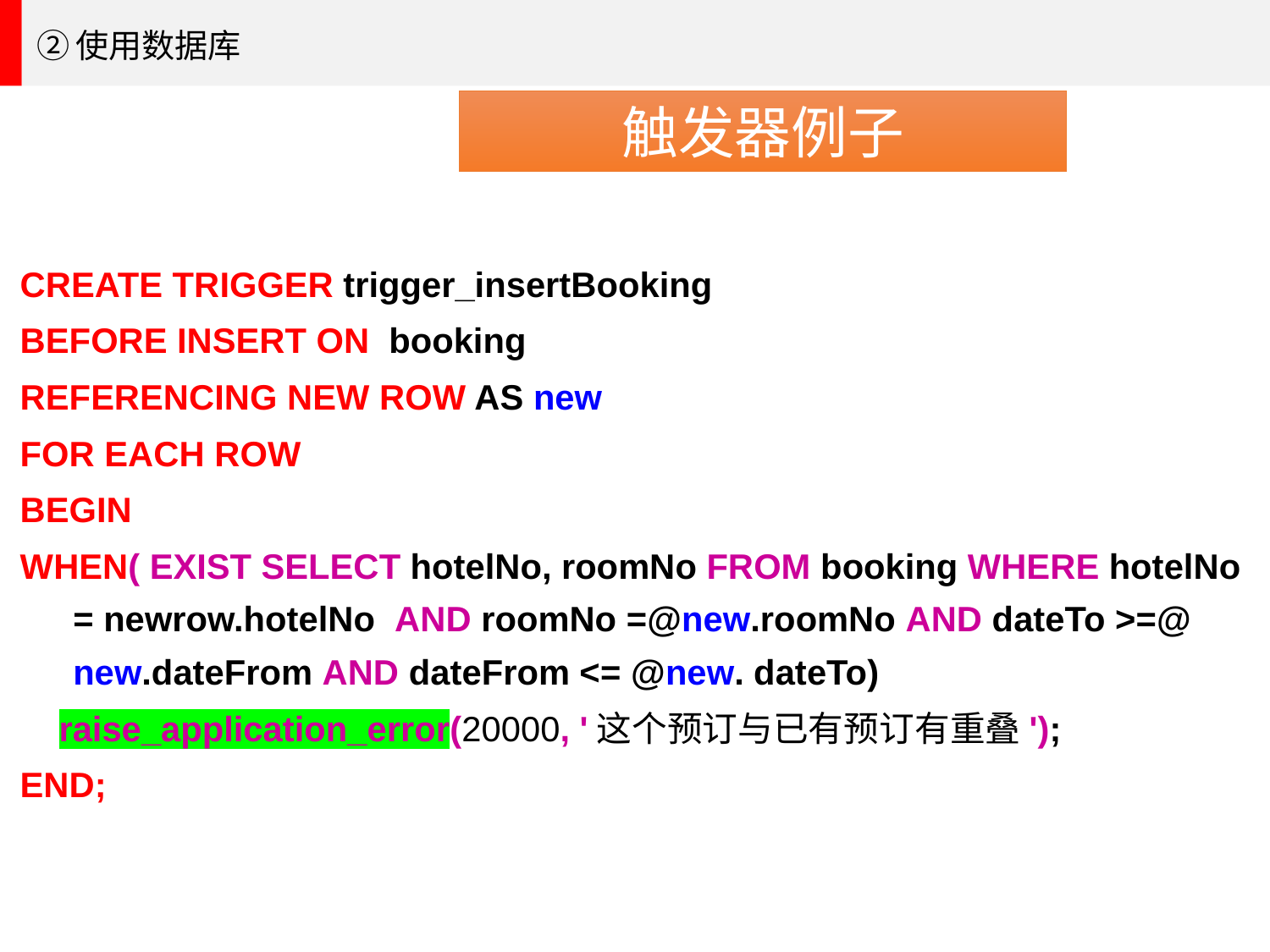

②使用数据库
触发器例子
CREATE TRIGGER trigger_insertBooking
BEFORE INSERT ON  booking
REFERENCING NEW ROW AS new
FOR EACH ROW
BEGIN
WHEN( EXIST SELECT hotelNo, roomNo FROM booking WHERE hotelNo = newrow.hotelNo  AND roomNo =@new.roomNo AND dateTo >=@ new.dateFrom AND dateFrom <= @new. dateTo)
    raise_application_error(20000, '这个预订与已有预订有重叠');
END;